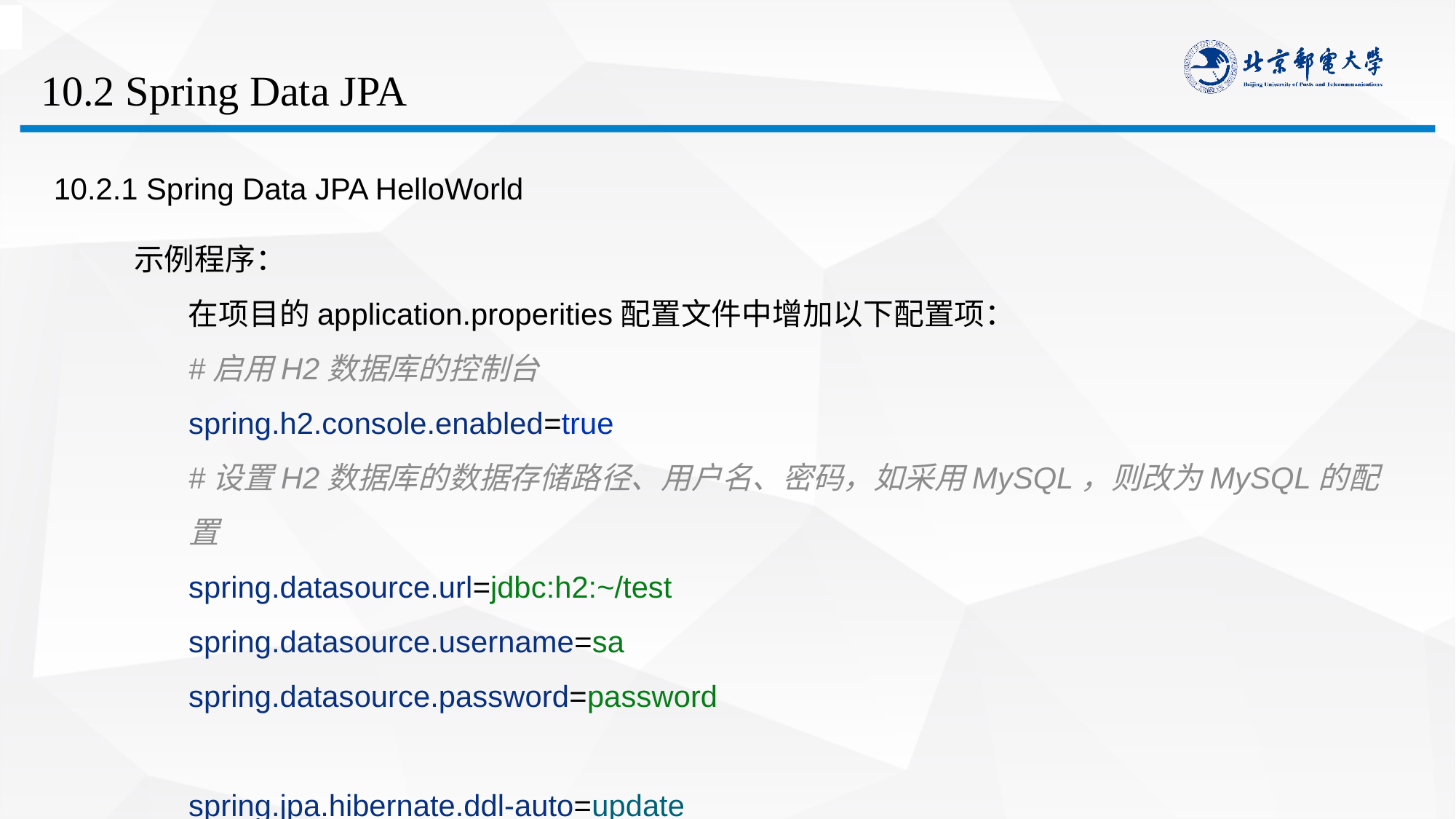

# 10.2 Spring Data JPA
10.2.1 Spring Data JPA HelloWorld

示例程序：
       在项目的application.properities配置文件中增加以下配置项：
#启用H2数据库的控制台
spring.h2.console.enabled=true
#设置H2数据库的数据存储路径、用户名、密码，如采用MySQL，则改为MySQL的配置
spring.datasource.url=jdbc:h2:~/test
spring.datasource.username=sa
spring.datasource.password=password
spring.jpa.hibernate.ddl-auto=update
spring.jpa.show-sql=true